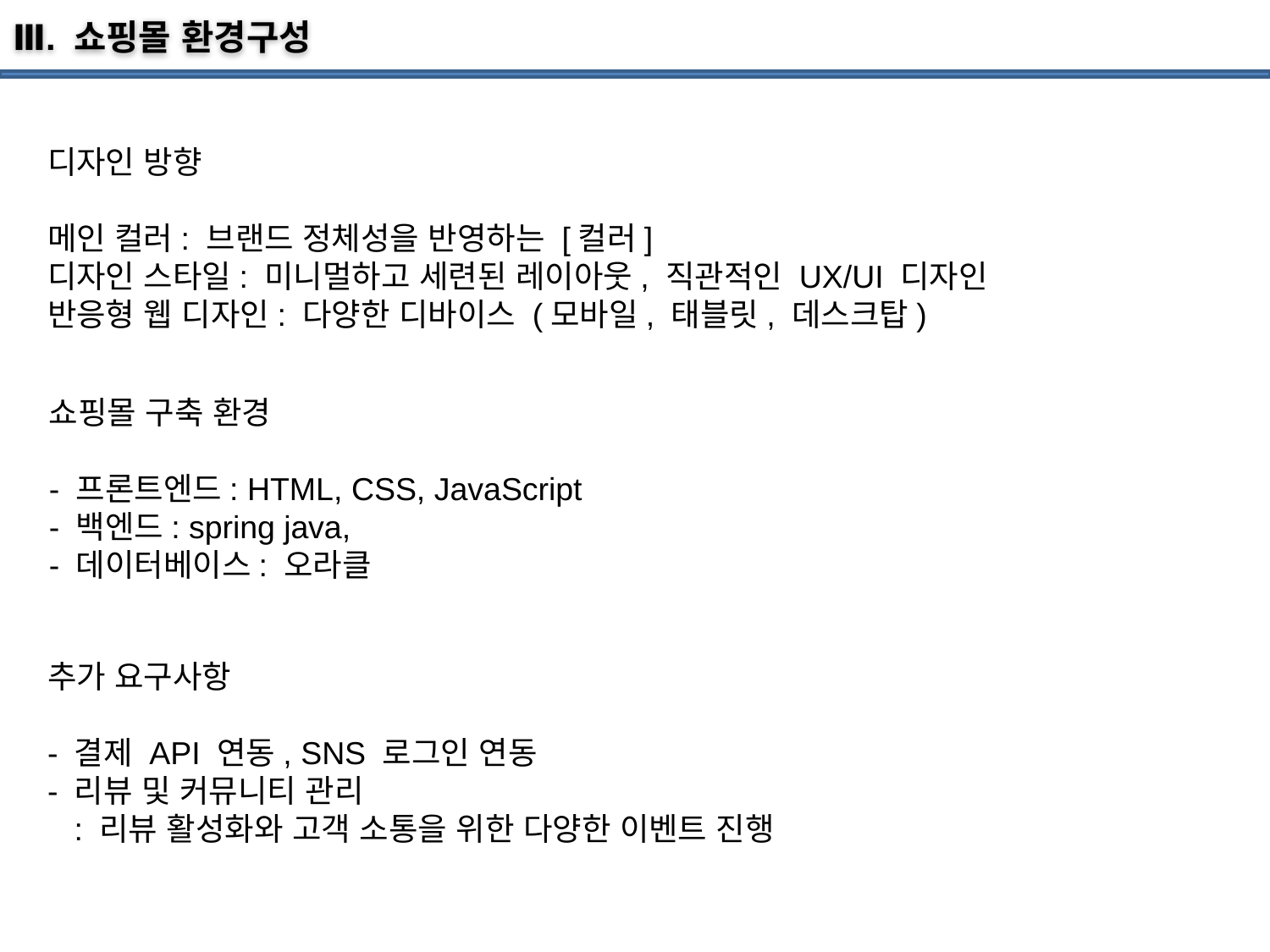

Ⅲ. 쇼핑몰 환경구성

디자인 방향

메인 컬러: 브랜드 정체성을 반영하는 [컬러]
디자인 스타일: 미니멀하고 세련된 레이아웃, 직관적인 UX/UI 디자인
반응형 웹 디자인: 다양한 디바이스 (모바일, 태블릿, 데스크탑)
쇼핑몰 구축 환경

- 프론트엔드: HTML, CSS, JavaScript
- 백엔드: spring java,
- 데이터베이스: 오라클
추가 요구사항

- 결제 API 연동, SNS 로그인 연동
- 리뷰 및 커뮤니티 관리
   : 리뷰 활성화와 고객 소통을 위한 다양한 이벤트 진행